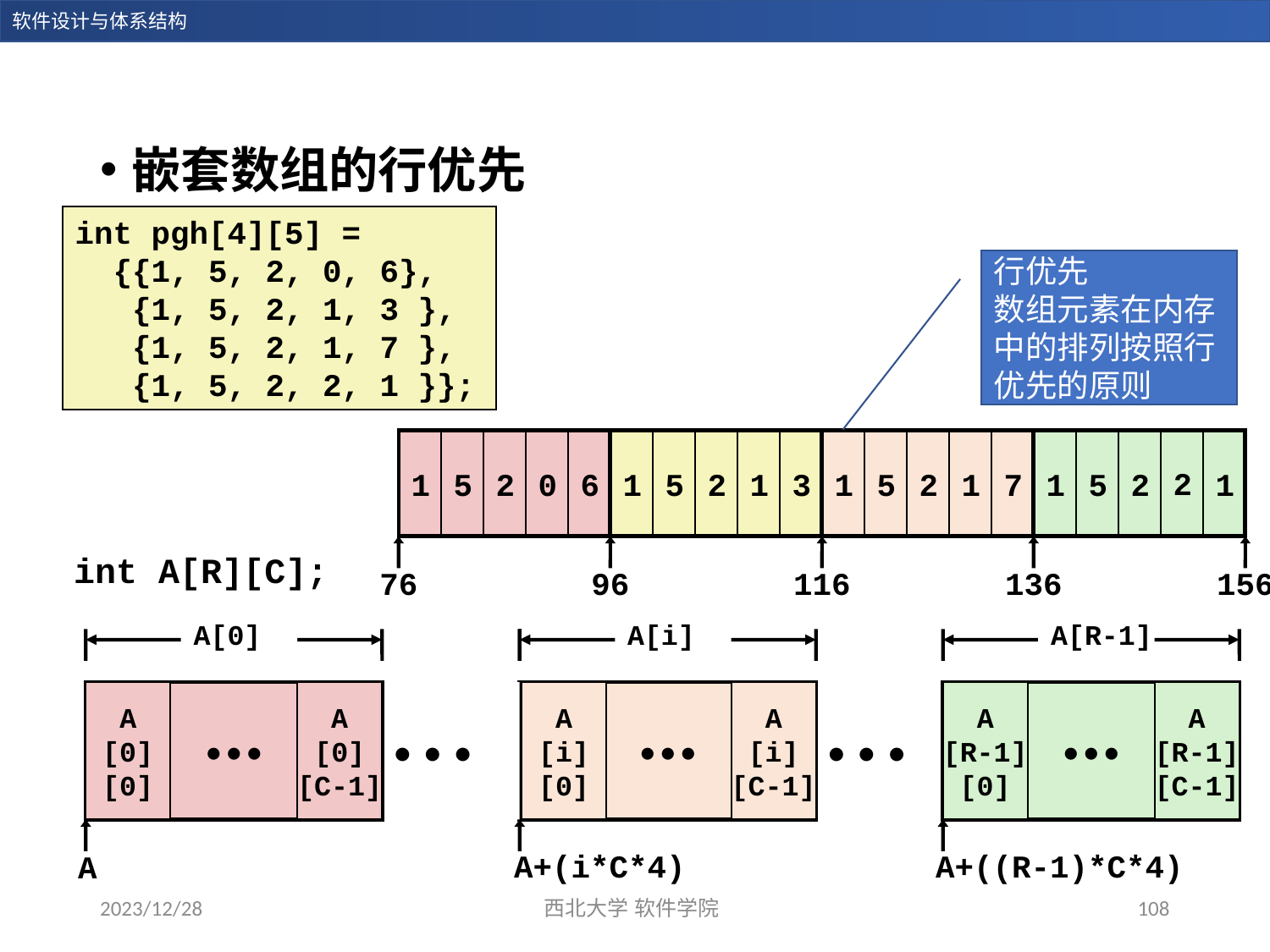

嵌套数组的行优先
int pgh[4][5] =
  {{1, 5, 2, 0, 6},
   {1, 5, 2, 1, 3 },
   {1, 5, 2, 1, 7 },
   {1, 5, 2, 2, 1 }};
行优先
数组元素在内存中的排列按照行优先的原则
2
1
5
2
1
1
5
2
0
6

1
5
2
1
3

1
5
2
1
7

76
96
116
136
156
int A[R][C];
A[0]

• • •
A
[0]
[0]
A
[0]
[C-1]
A[i]

• • •
A
[i]
[0]
A
[i]
[C-1]
A[R-1]

• • •
A
[R-1]
[0]
A
[R-1]
[C-1]
•  •  •
•  •  •

A+(i*C*4)
A+((R-1)*C*4)
A
2023/12/28
西北大学 软件学院
108